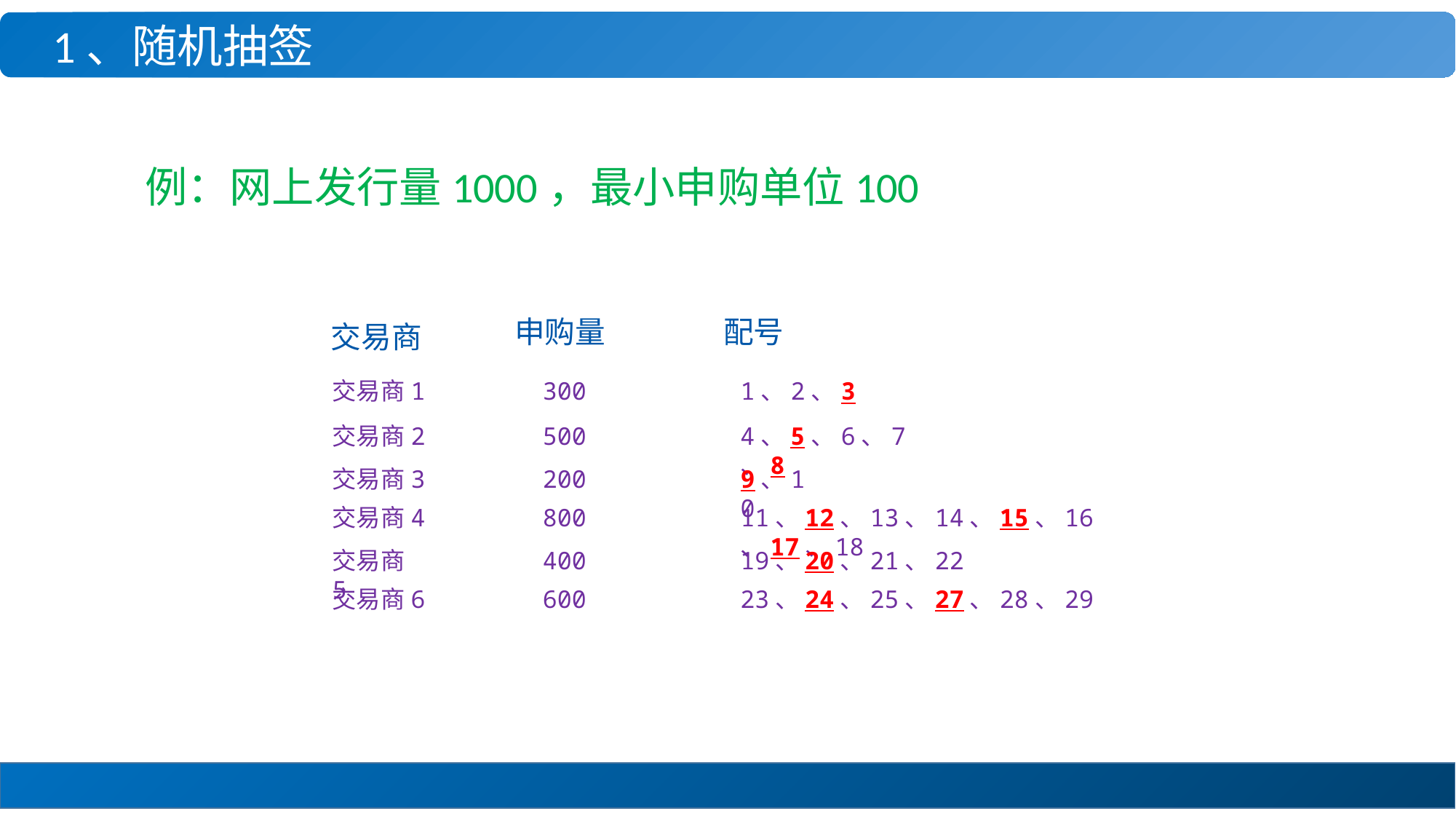

1、随机抽签

例：网上发行量1000，最小申购单位100
申购量
配号
交易商
交易商1
300
1、2、3
交易商2
500
4、5、6、7、8
交易商3
200
9、10
交易商4
800
11、12、13、14、15、16、17、18
交易商5
400
19、20、21、22
交易商6
600
23、24、25、27、28、29